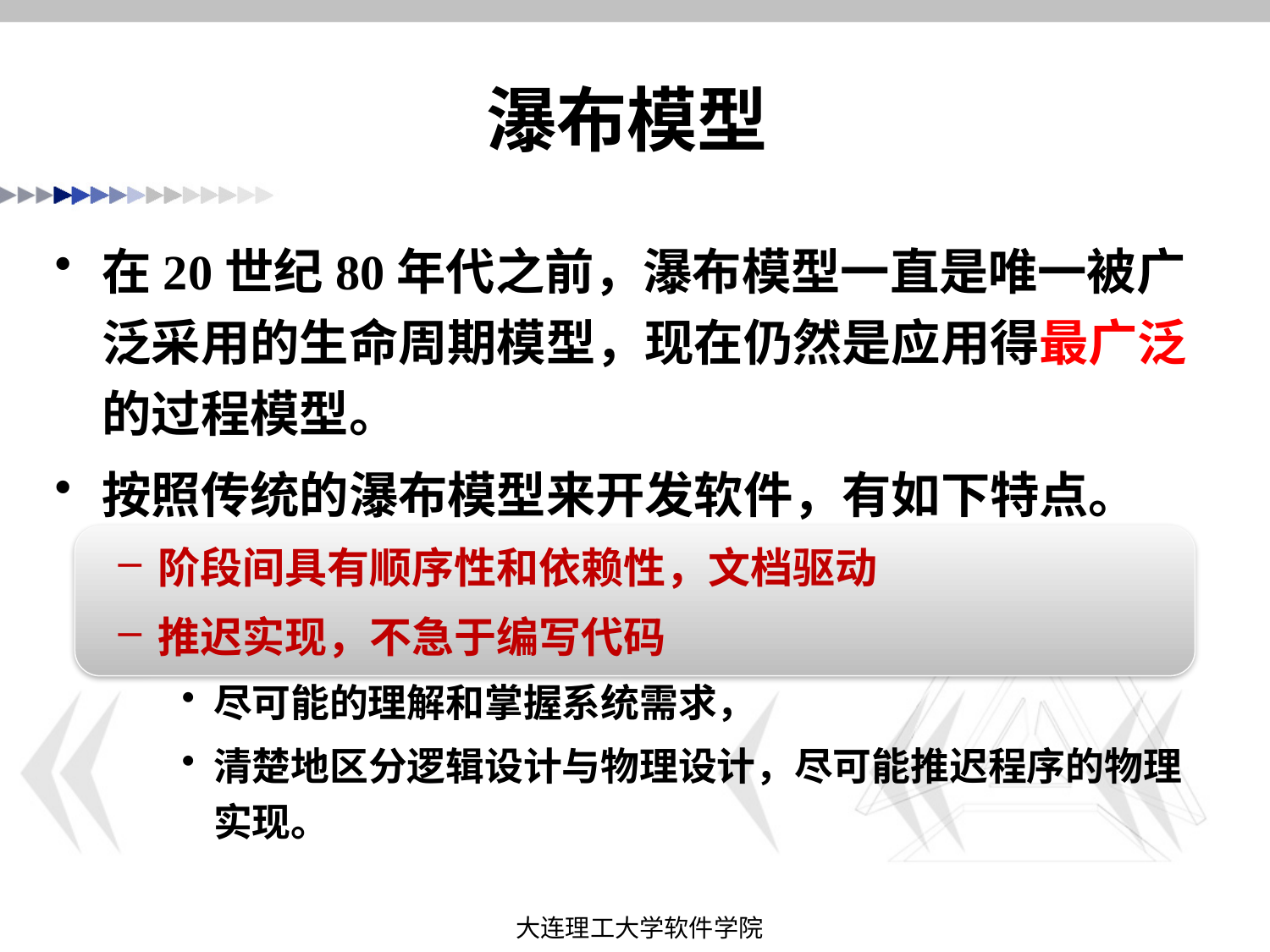

# 瀑布模型
在20世纪80年代之前，瀑布模型一直是唯一被广泛采用的生命周期模型，现在仍然是应用得最广泛的过程模型。
按照传统的瀑布模型来开发软件，有如下特点。
阶段间具有顺序性和依赖性，文档驱动
推迟实现，不急于编写代码
尽可能的理解和掌握系统需求，
清楚地区分逻辑设计与物理设计，尽可能推迟程序的物理实现。

大连理工大学软件学院
13